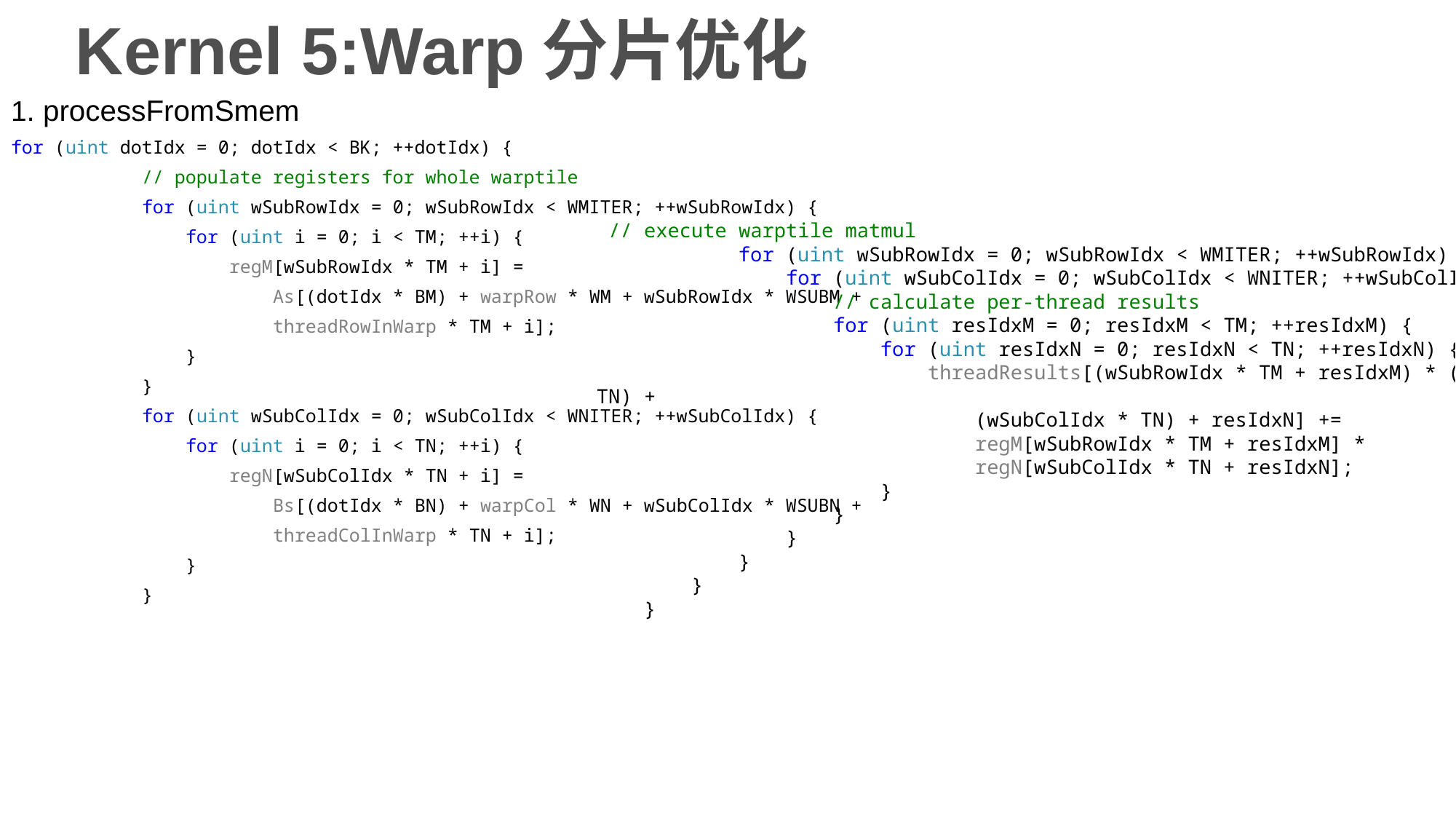

# Kernel 5:Warp分片优化
1. processFromSmem
for (uint dotIdx = 0; dotIdx < BK; ++dotIdx) {
            // populate registers for whole warptile
            for (uint wSubRowIdx = 0; wSubRowIdx < WMITER; ++wSubRowIdx) {
                for (uint i = 0; i < TM; ++i) {
                    regM[wSubRowIdx * TM + i] =
                        As[(dotIdx * BM) + warpRow * WM + wSubRowIdx * WSUBM +
                        threadRowInWarp * TM + i];
                }
            }
            for (uint wSubColIdx = 0; wSubColIdx < WNITER; ++wSubColIdx) {
                for (uint i = 0; i < TN; ++i) {
                    regN[wSubColIdx * TN + i] =
                        Bs[(dotIdx * BN) + warpCol * WN + wSubColIdx * WSUBN +
                        threadColInWarp * TN + i];
                }
            }

 // execute warptile matmul
            for (uint wSubRowIdx = 0; wSubRowIdx < WMITER; ++wSubRowIdx) {
                for (uint wSubColIdx = 0; wSubColIdx < WNITER; ++wSubColIdx) {
                    // calculate per-thread results
                    for (uint resIdxM = 0; resIdxM < TM; ++resIdxM) {
                        for (uint resIdxN = 0; resIdxN < TN; ++resIdxN) {
                            threadResults[(wSubRowIdx * TM + resIdxM) * (WNITER * TN) +
                                (wSubColIdx * TN) + resIdxN] +=
                                regM[wSubRowIdx * TM + resIdxM] *
                                regN[wSubColIdx * TN + resIdxN];
                        }
                    }
                }
            }
        }
    }